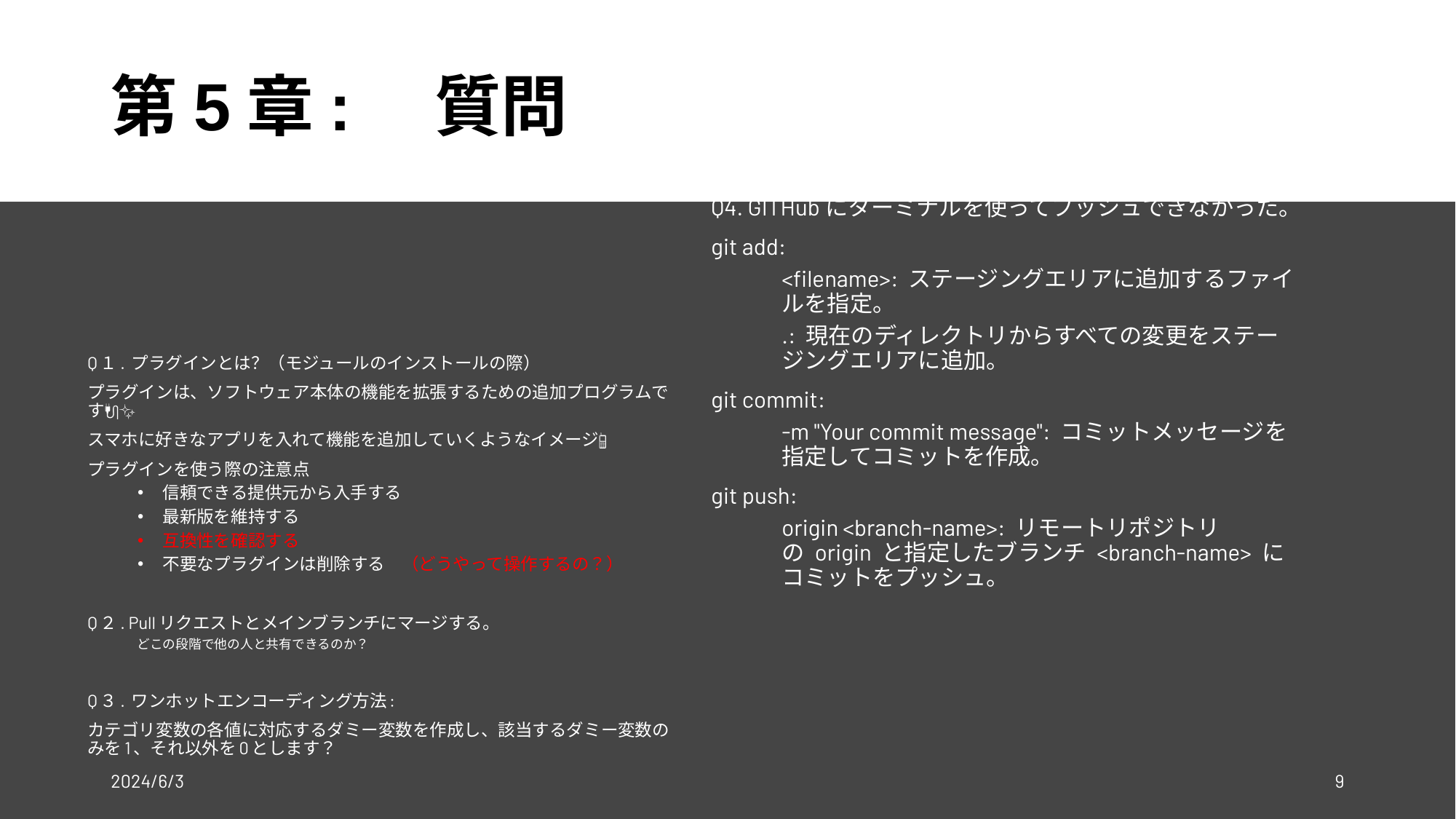

# 第5章:　質問
Q4. GITHubにターミナルを使ってプッシュできなかった。
git add:
<filename>: ステージングエリアに追加するファイルを指定。
.: 現在のディレクトリからすべての変更をステージングエリアに追加。
git commit:
-m "Your commit message": コミットメッセージを指定してコミットを作成。
git push:
origin <branch-name>: リモートリポジトリの origin と指定したブランチ <branch-name> にコミットをプッシュ。

Q１. プラグインとは？（モジュールのインストールの際）
プラグインは、ソフトウェア本体の機能を拡張するための追加プログラムです🔌✨
スマホに好きなアプリを入れて機能を追加していくようなイメージ📱
プラグインを使う際の注意点
信頼できる提供元から入手する
最新版を維持する
互換性を確認する
不要なプラグインは削除する　（どうやって操作するの？）

Q２. Pullリクエストとメインブランチにマージする。
どこの段階で他の人と共有できるのか？

Q３. ワンホットエンコーディング方法:
カテゴリ変数の各値に対応するダミー変数を作成し、該当するダミー変数のみを1、それ以外を0とします？

2024/6/3
9